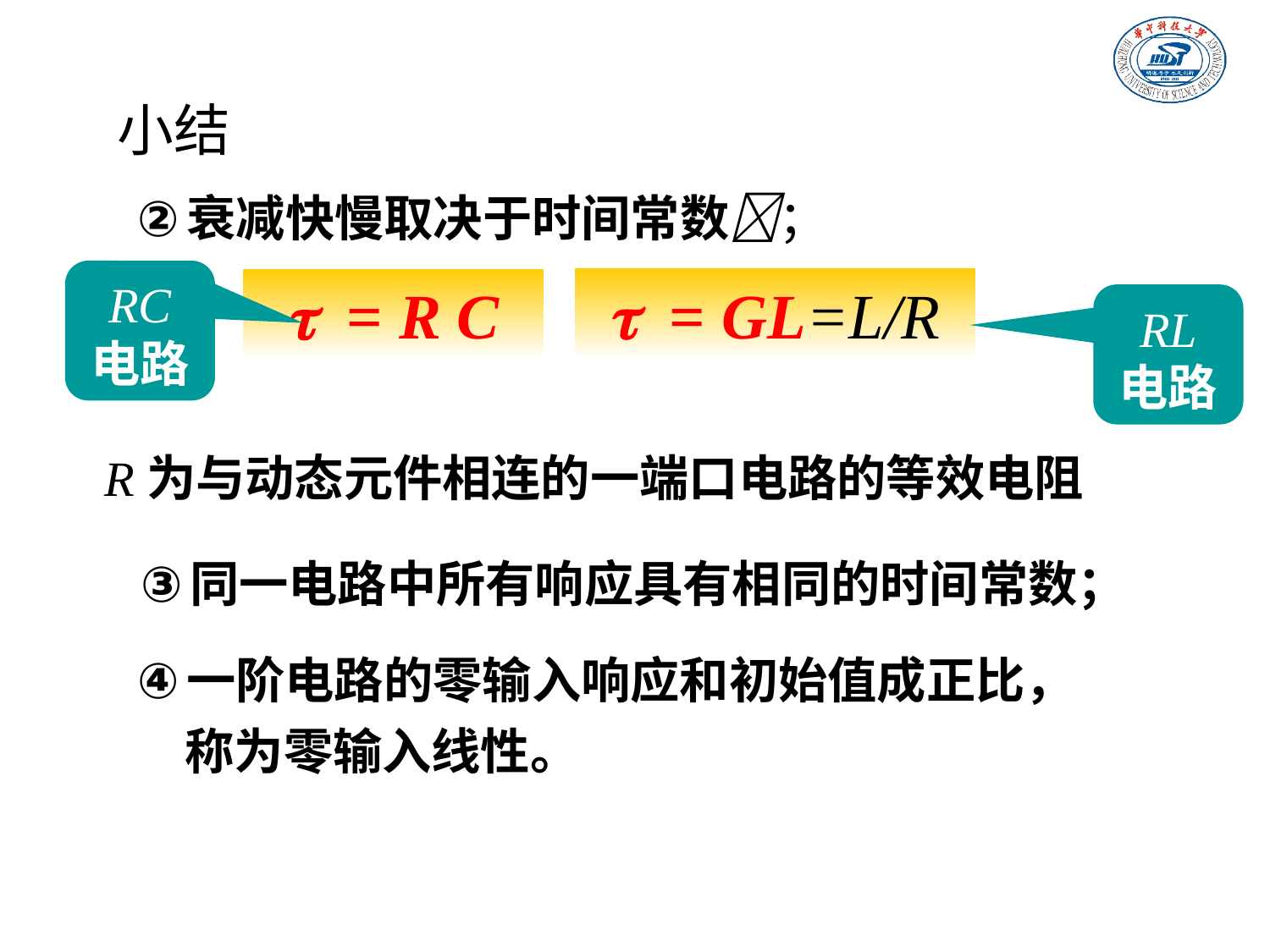

小结
衰减快慢取决于时间常数τ；
RC
电路
τ  = GL=L/R
τ  = R C
RL
电路

R为与动态元件相连的一端口电路的等效电阻
同一电路中所有响应具有相同的时间常数；
一阶电路的零输入响应和初始值成正比，称为零输入线性。